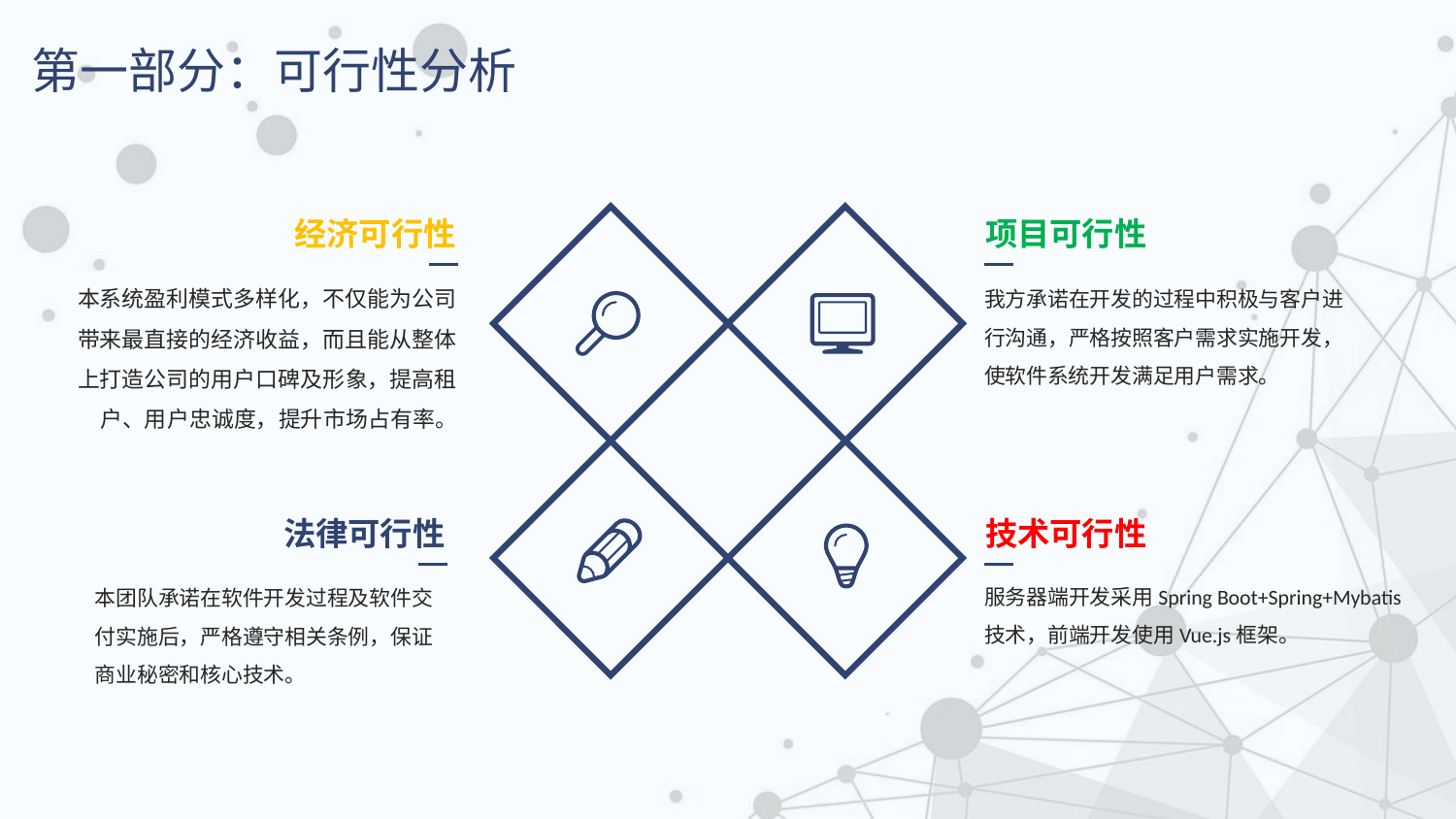

第一部分：可行性分析
经济可行性

项目可行性
本系统盈利模式多样化，不仅能为公司带来最直接的经济收益，而且能从整体上打造公司的用户口碑及形象，提高租户、用户忠诚度，提升市场占有率。
我方承诺在开发的过程中积极与客户进行沟通，严格按照客户需求实施开发，使软件系统开发满足用户需求。

法律可行性
技术可行性

服务器端开发采用Spring Boot+Spring+Mybatis技术，前端开发使用Vue.js框架。
本团队承诺在软件开发过程及软件交付实施后，严格遵守相关条例，保证商业秘密和核心技术。